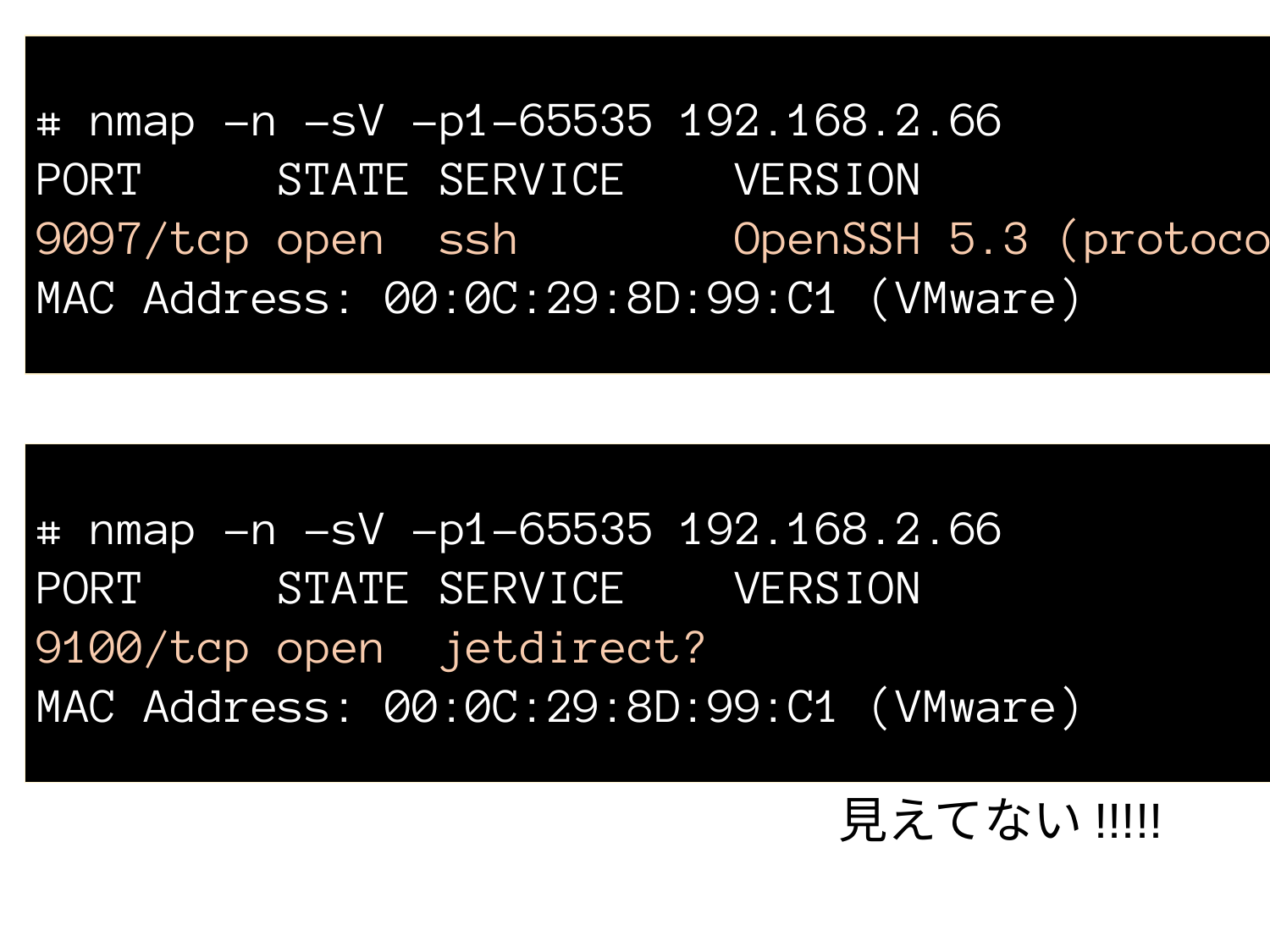

# nmap -n -sV -p1-65535 192.168.2.66
PORT     STATE SERVICE    VERSION
9097/tcp open  ssh        OpenSSH 5.3 (protocol 2.0)
MAC Address: 00:0C:29:8D:99:C1 (VMware)
# nmap -n -sV -p1-65535 192.168.2.66
PORT     STATE SERVICE    VERSION
9100/tcp open  jetdirect?
MAC Address: 00:0C:29:8D:99:C1 (VMware)
見えてない!!!!!